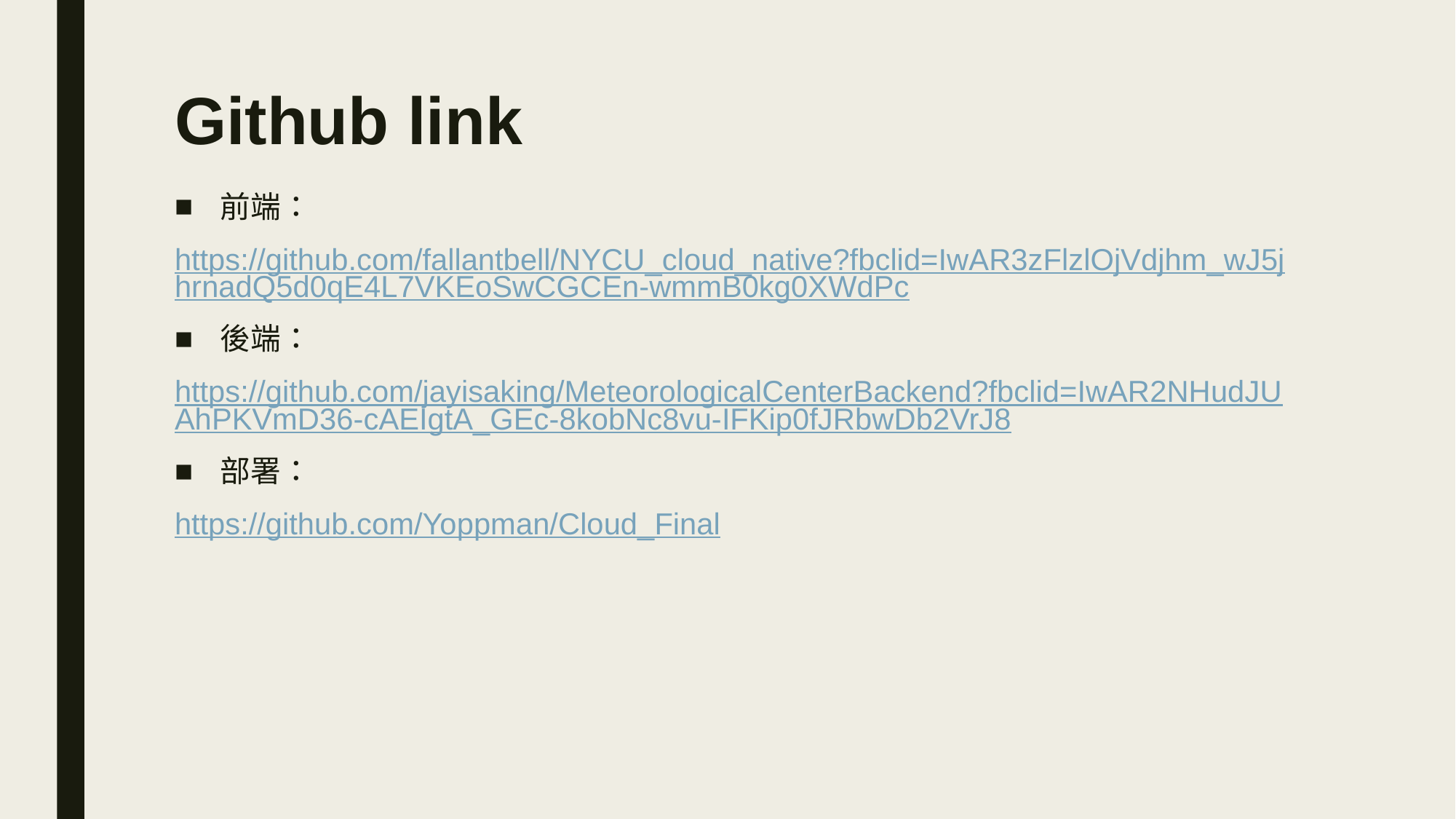

# Github link
前端：
https://github.com/fallantbell/NYCU_cloud_native?fbclid=IwAR3zFlzlOjVdjhm_wJ5jhrnadQ5d0qE4L7VKEoSwCGCEn-wmmB0kg0XWdPc
後端：
https://github.com/jayisaking/MeteorologicalCenterBackend?fbclid=IwAR2NHudJUAhPKVmD36-cAEIgtA_GEc-8kobNc8vu-IFKip0fJRbwDb2VrJ8
部署：
https://github.com/Yoppman/Cloud_Final